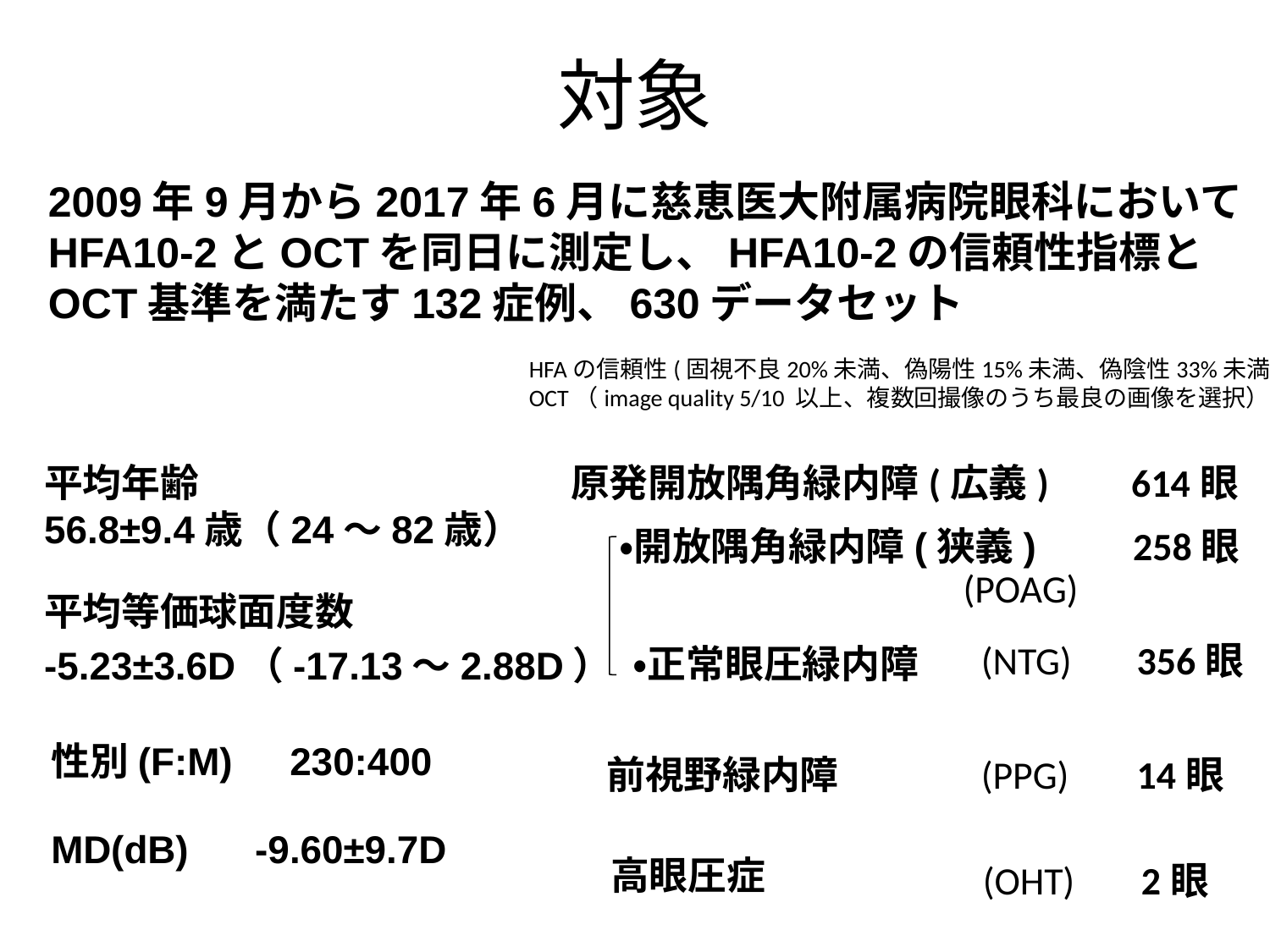

対象
2009年9月から2017年6月に慈恵医大附属病院眼科においてHFA10-2とOCTを同日に測定し、HFA10-2の信頼性指標と
OCT基準を満たす132症例、630データセット
HFAの信頼性(固視不良20%未満、偽陽性15%未満、偽陰性33%未満)
OCT（image quality 5/10 以上、複数回撮像のうち最良の画像を選択）
614眼
原発開放隅角緑内障(広義)
平均年齢
56.8±9.4歳（24～82歳）
258眼
・開放隅角緑内障(狭義)

(POAG)
平均等価球面度数
-5.23±3.6D（-17.13～2.88D）
(NTG)
356眼
・正常眼圧緑内障
性別(F:M)　230:400
前視野緑内障
14眼
(PPG)
MD(dB)　 -9.60±9.7D
高眼圧症
(OHT)
2眼